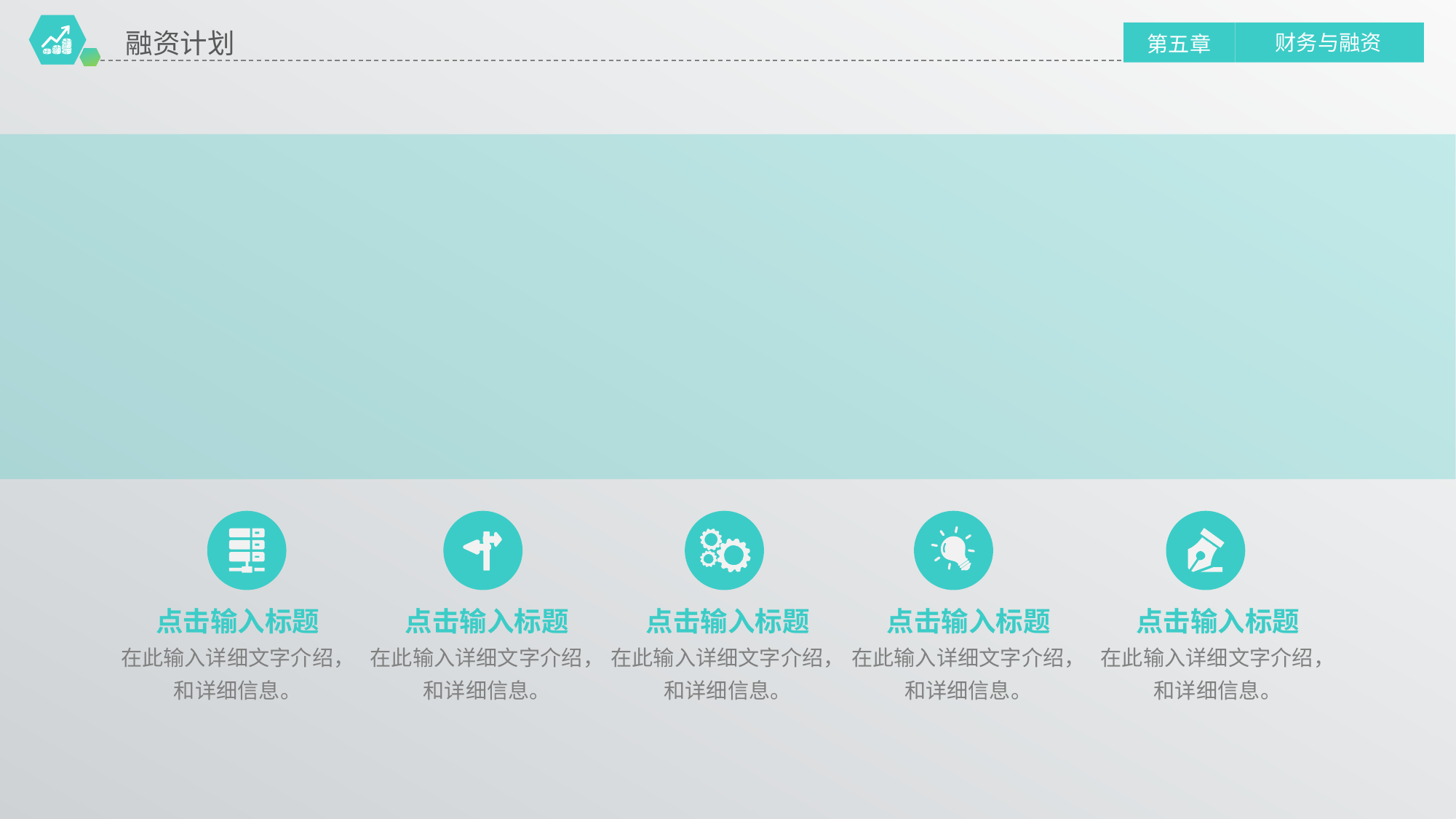

融资计划

财务与融资
第五章

点击输入标题
在此输入详细文字介绍，
和详细信息。
点击输入标题
在此输入详细文字介绍，
和详细信息。
点击输入标题
在此输入详细文字介绍，
和详细信息。
点击输入标题
在此输入详细文字介绍，
和详细信息。
点击输入标题
在此输入详细文字介绍，
和详细信息。
延时符